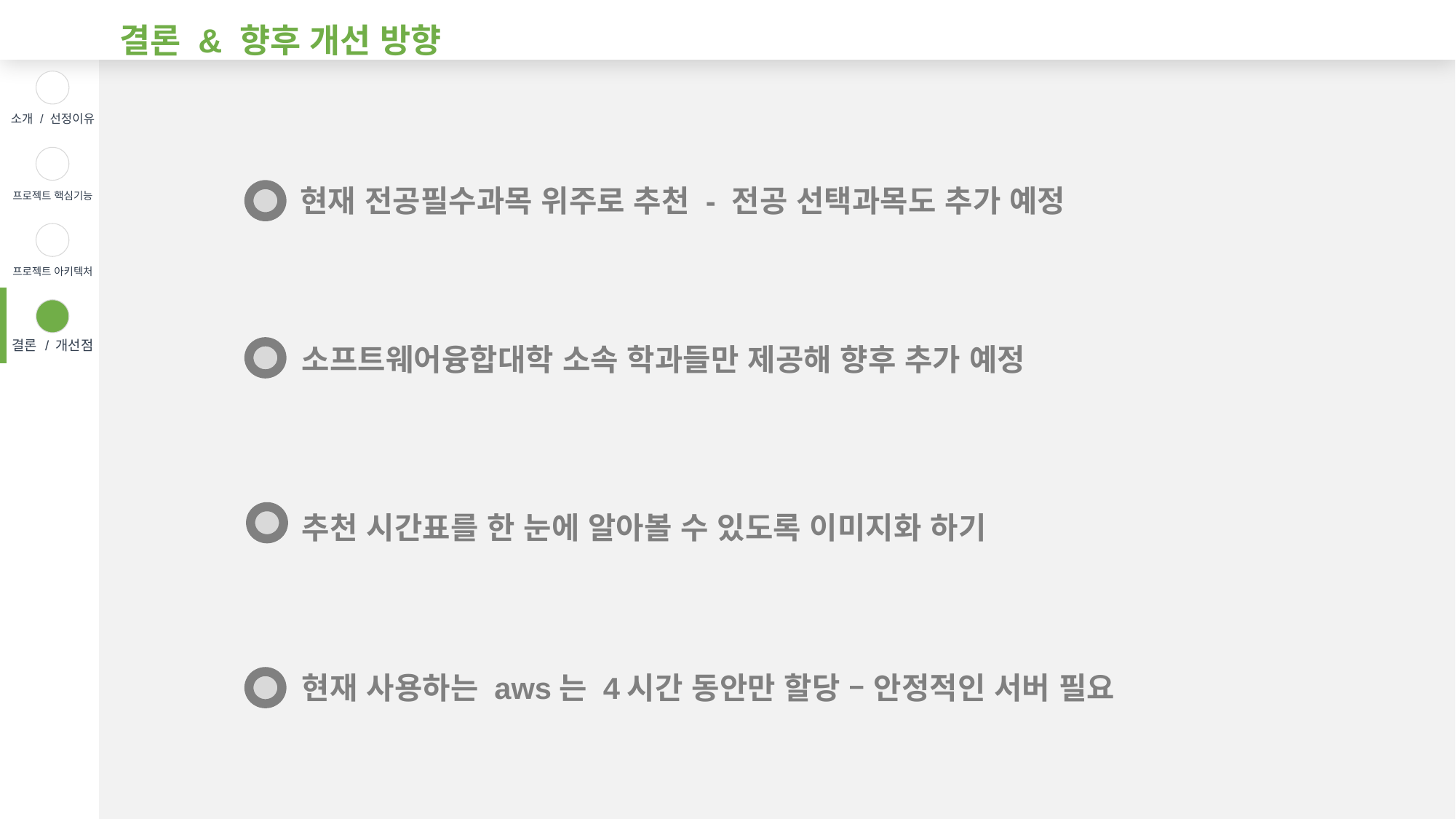

결론 & 향후 개선 방향
|  | 소개 / 선정이유 |
| --- | --- |
|  | 프로젝트 핵심기능 |
|  | 프로젝트 아키텍처 |
|  | 결론 / 개선점 |
|  |  |
|  |  |
|  |  |
|  |  |
|  |  |
|  |  |

현재 전공필수과목 위주로 추천 - 전공 선택과목도 추가 예정

소프트웨어융합대학 소속 학과들만 제공해 향후 추가 예정

추천 시간표를 한 눈에 알아볼 수 있도록 이미지화 하기

현재 사용하는 aws는 4시간 동안만 할당 – 안정적인 서버 필요